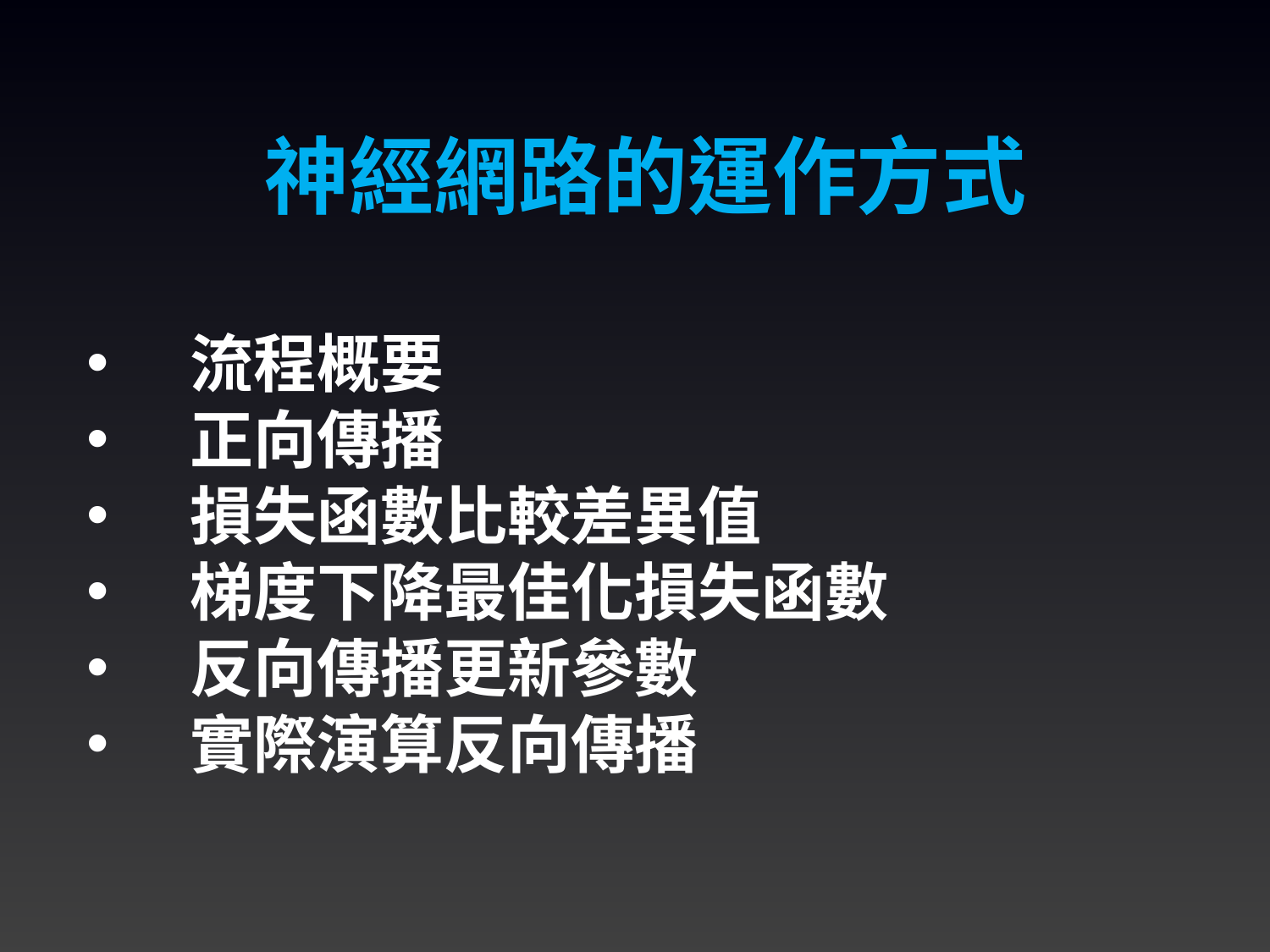

神經網路的運作方式
流程概要
正向傳播
損失函數比較差異值
梯度下降最佳化損失函數
反向傳播更新參數
實際演算反向傳播